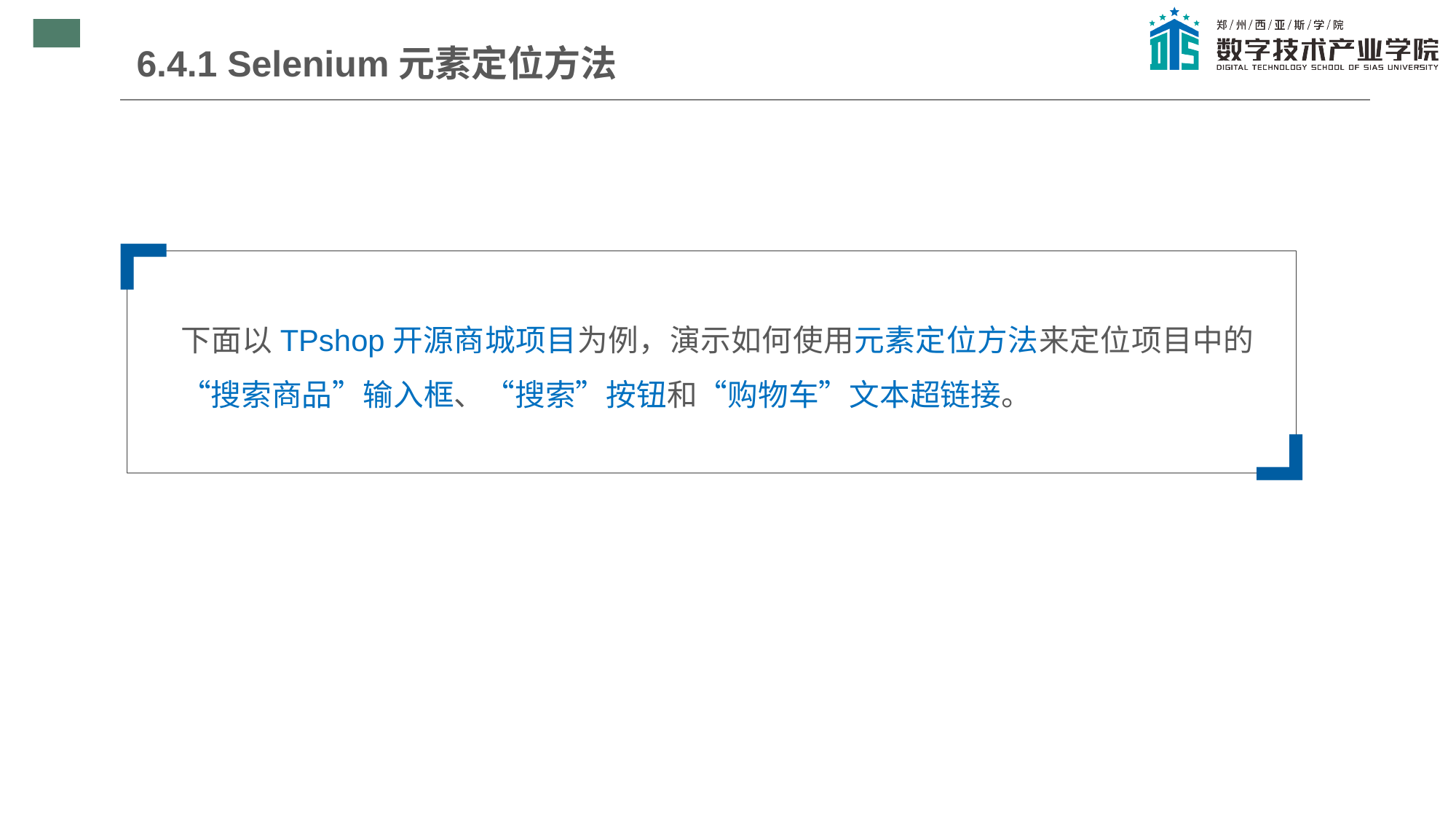

6.4.1 Selenium元素定位方法

下面以TPshop开源商城项目为例，演示如何使用元素定位方法来定位项目中的“搜索商品”输入框、“搜索”按钮和“购物车”文本超链接。